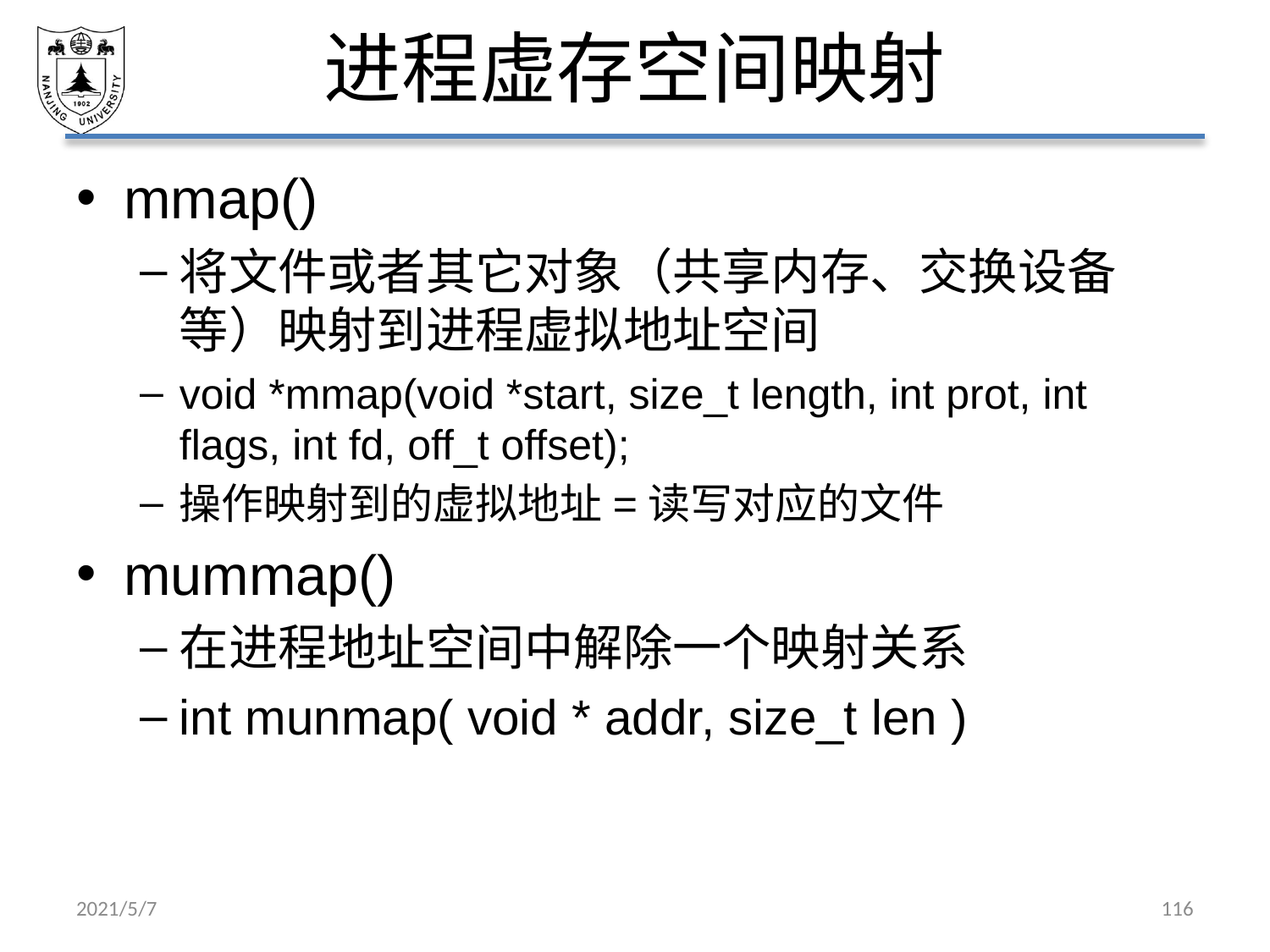

# 进程虚存空间映射
mmap()
将文件或者其它对象（共享内存、交换设备等）映射到进程虚拟地址空间
void *mmap(void *start, size_t length, int prot, int flags, int fd, off_t offset);
操作映射到的虚拟地址=读写对应的文件
mummap()
在进程地址空间中解除一个映射关系
int munmap( void * addr, size_t len )

2021/5/7
116